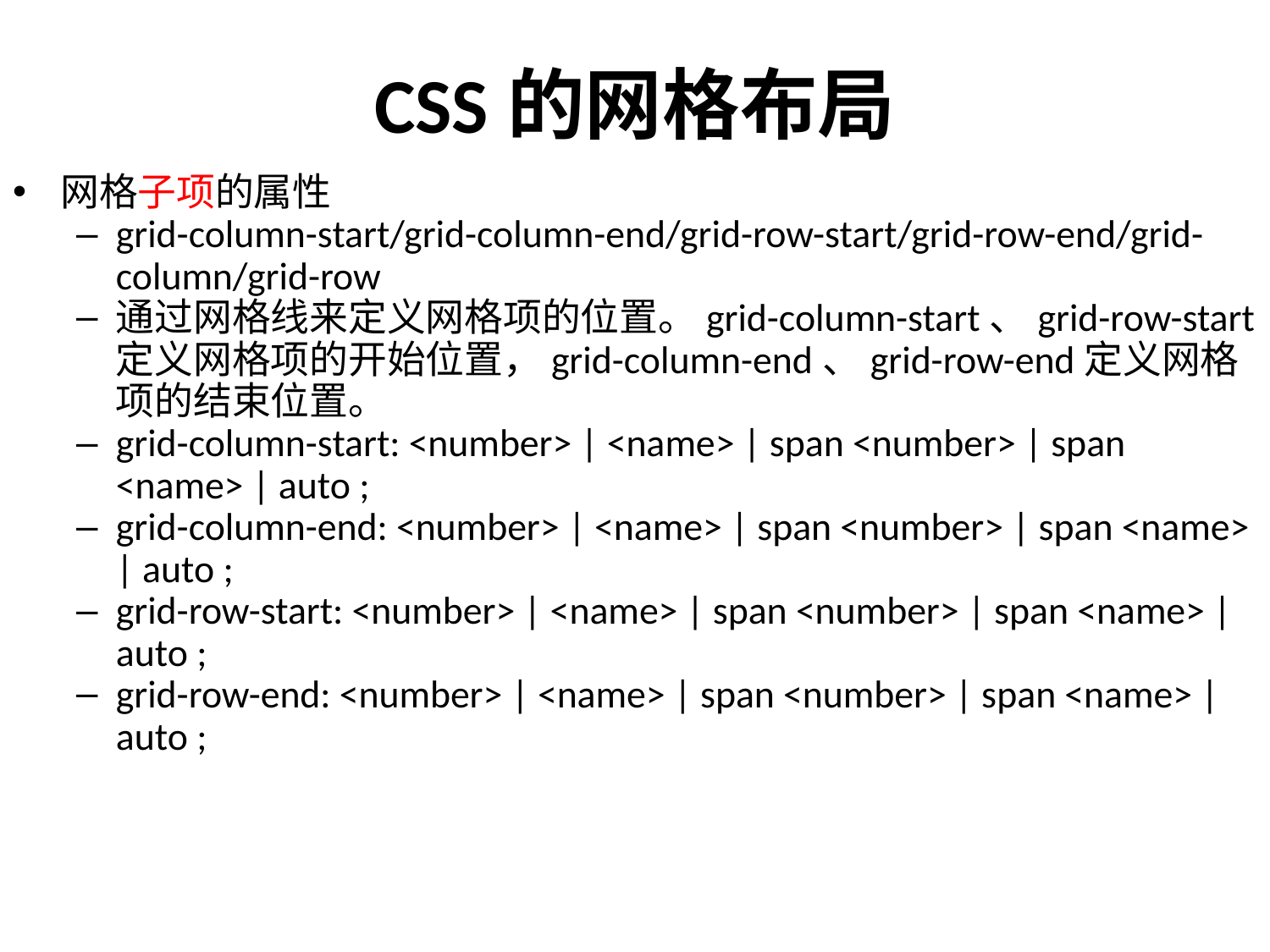

# CSS的网格布局
网格子项的属性
grid-column-start/grid-column-end/grid-row-start/grid-row-end/grid-column/grid-row
通过网格线来定义网格项的位置。grid-column-start、grid-row-start定义网格项的开始位置，grid-column-end、grid-row-end定义网格项的结束位置。
grid-column-start: <number> | <name> | span <number> | span <name> | auto ;
grid-column-end: <number> | <name> | span <number> | span <name> | auto ;
grid-row-start: <number> | <name> | span <number> | span <name> | auto ;
grid-row-end: <number> | <name> | span <number> | span <name> | auto ;